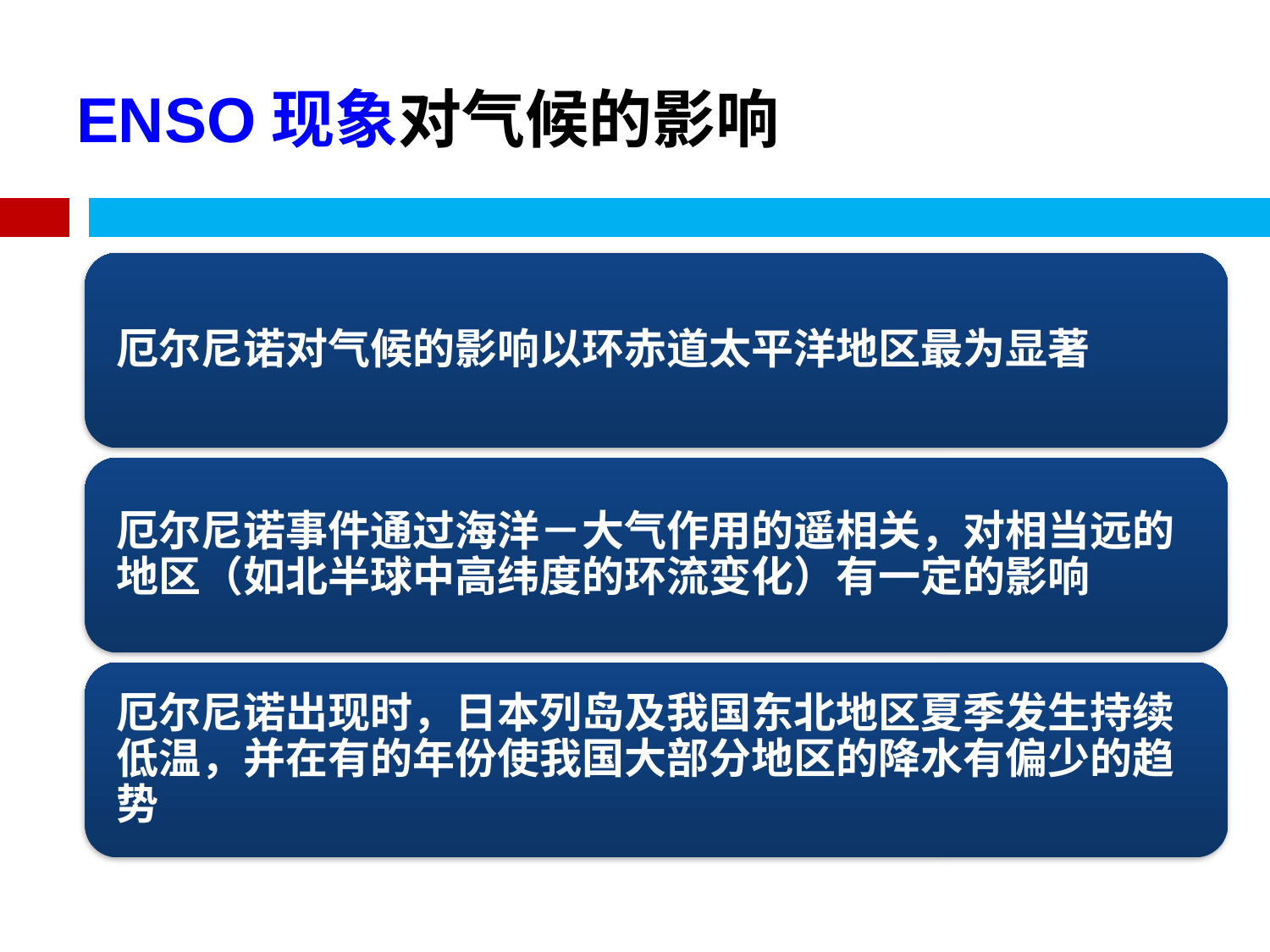

# ENSO现象对气候的影响
厄尔尼诺对气候的影响以环赤道太平洋地区最为显著
厄尔尼诺事件通过海洋－大气作用的遥相关，对相当远的地区（如北半球中高纬度的环流变化）有一定的影响
厄尔尼诺出现时，日本列岛及我国东北地区夏季发生持续低温，并在有的年份使我国大部分地区的降水有偏少的趋势